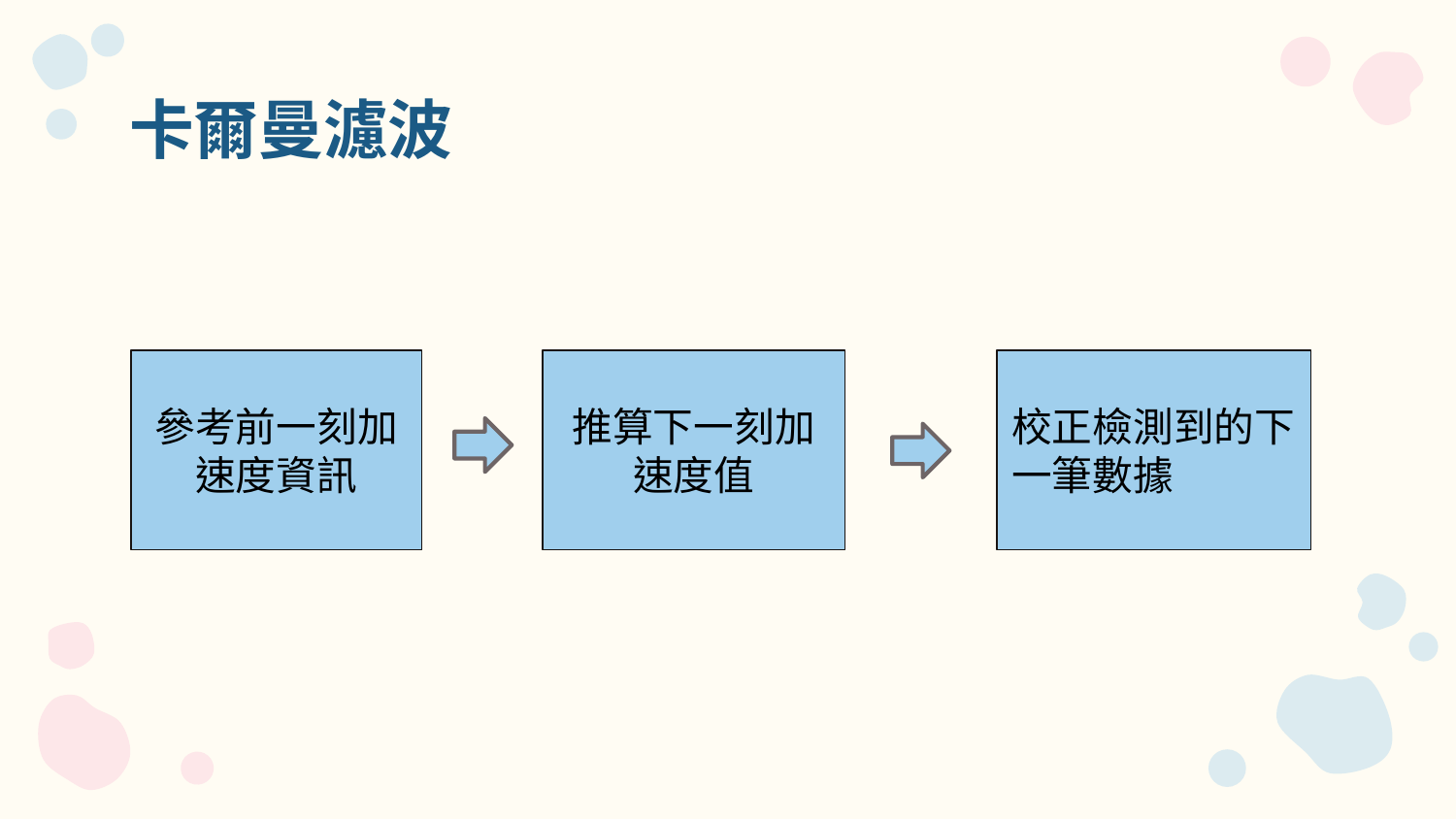

# 卡爾曼濾波
參考前一刻加速度資訊
推算下一刻加速度值
校正檢測到的下一筆數據